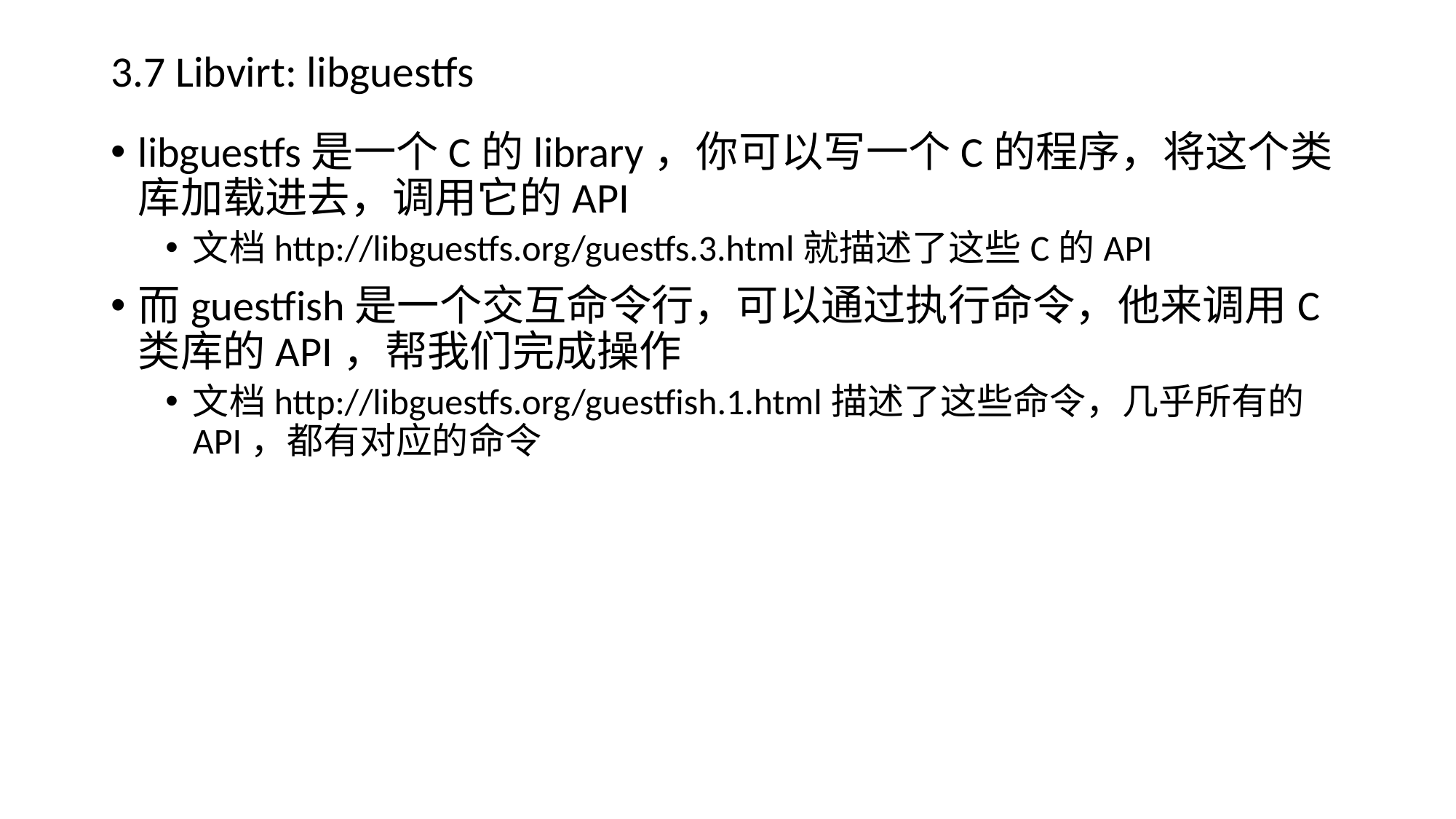

# 3.7 Libvirt: libguestfs
libguestfs是一个C的library，你可以写一个C的程序，将这个类库加载进去，调用它的API
文档http://libguestfs.org/guestfs.3.html就描述了这些C的API
而guestfish是一个交互命令行，可以通过执行命令，他来调用C类库的API，帮我们完成操作
文档http://libguestfs.org/guestfish.1.html描述了这些命令，几乎所有的API，都有对应的命令